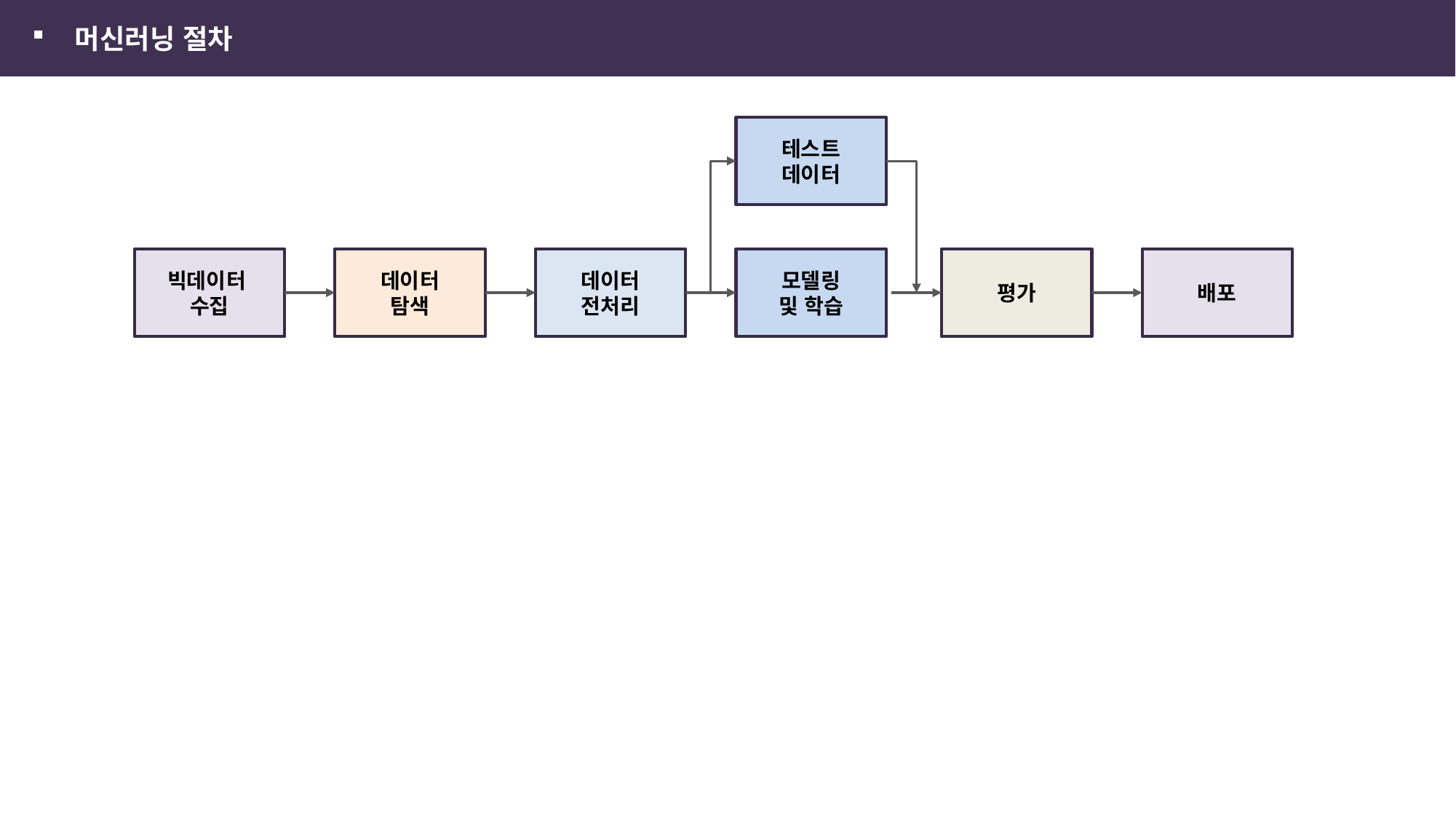

머신러닝 절차
테스트
데이터
빅데이터
수집
데이터
탐색
데이터
전처리
모델링
및 학습
평가
배포